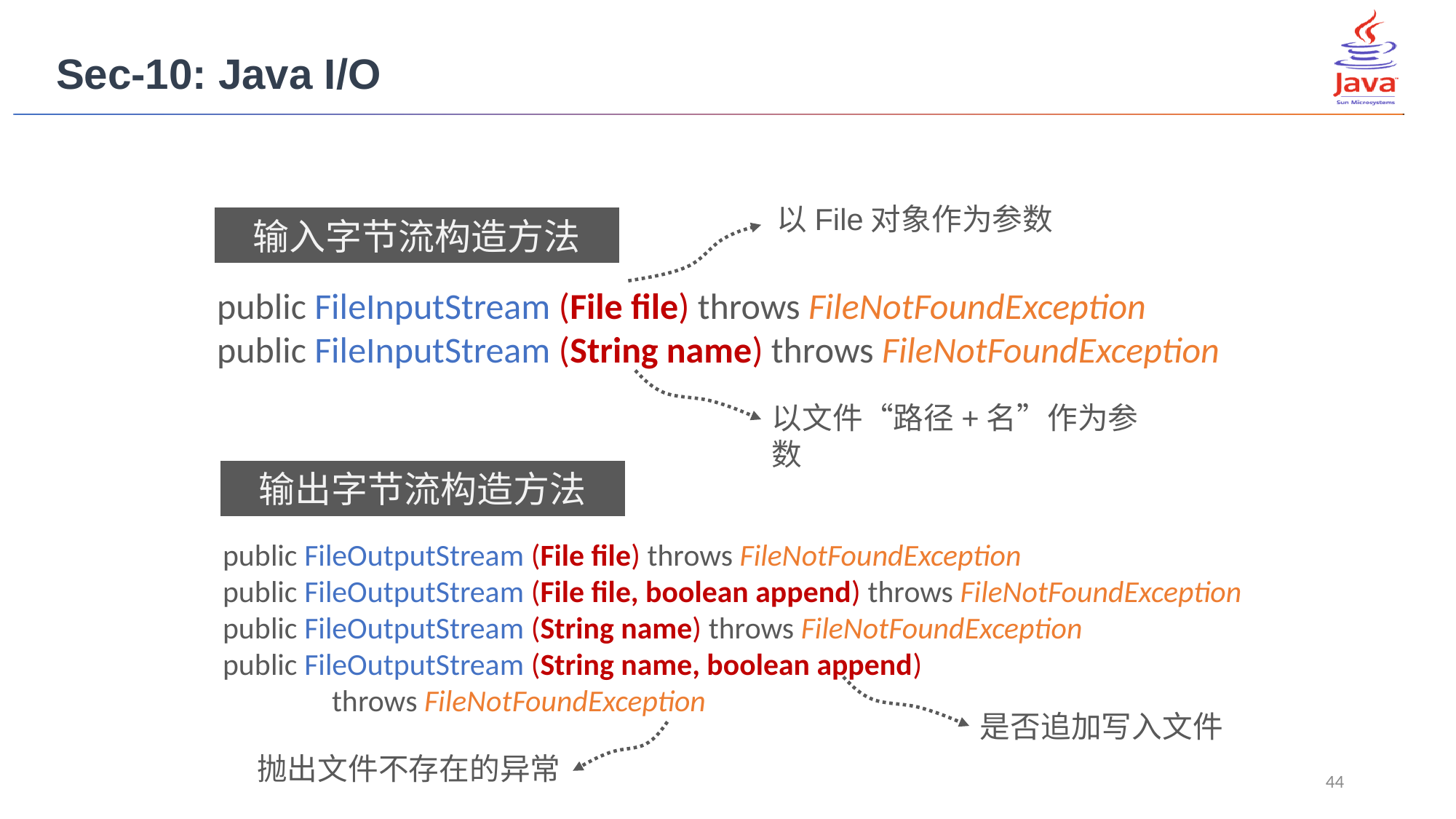

Sec-10: Java I/O
以File对象作为参数
输入字节流构造方法

public FileInputStream (File file) throws FileNotFoundException
public FileInputStream (String name) throws FileNotFoundException

以文件“路径+名”作为参数
输出字节流构造方法
public FileOutputStream (File file) throws FileNotFoundException
public FileOutputStream (File file, boolean append) throws FileNotFoundException
public FileOutputStream (String name) throws FileNotFoundException
public FileOutputStream (String name, boolean append)
	throws FileNotFoundException

是否追加写入文件

抛出文件不存在的异常
44